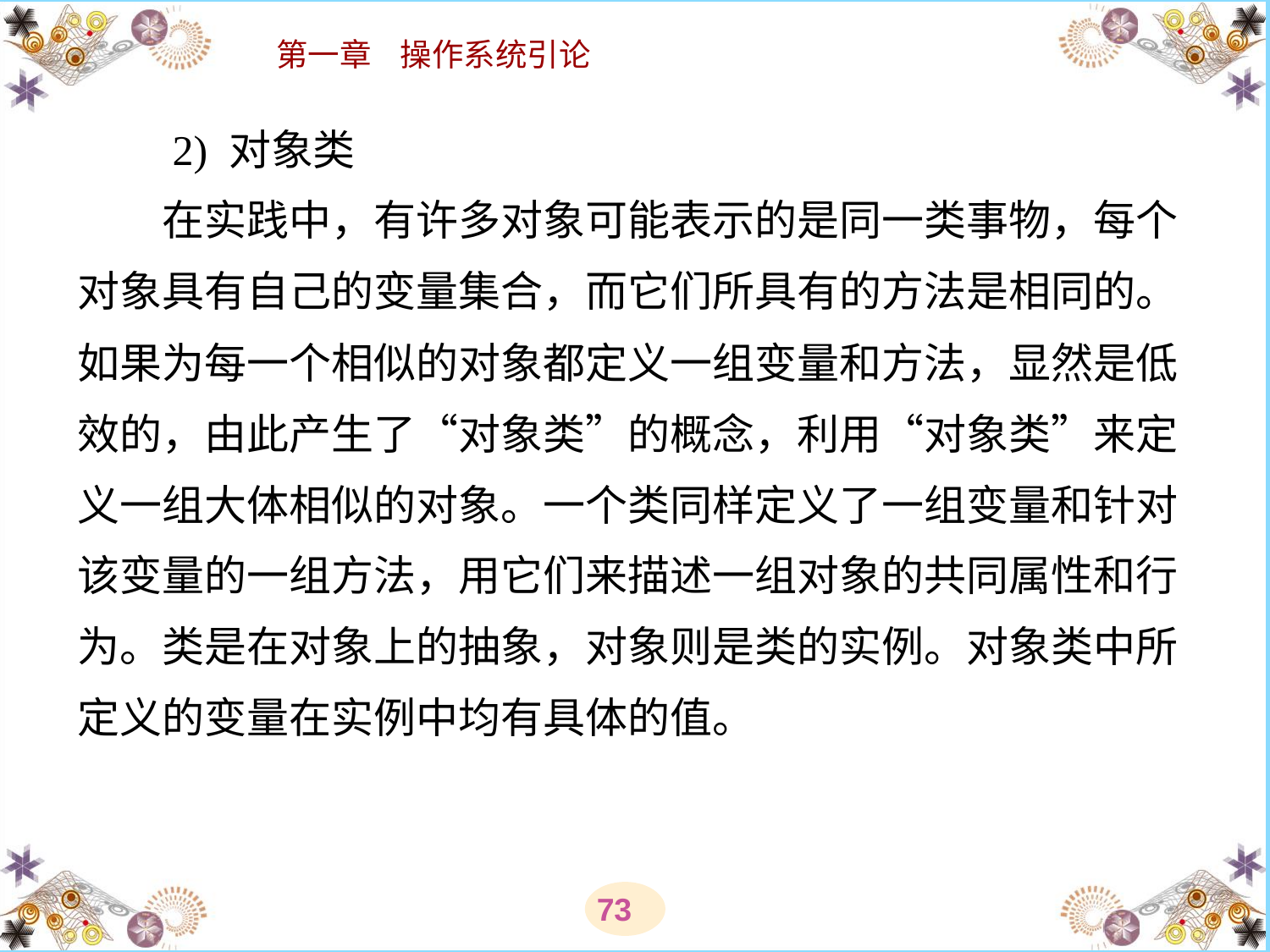

# 2) 对象类 　　在实践中，有许多对象可能表示的是同一类事物，每个对象具有自己的变量集合，而它们所具有的方法是相同的。如果为每一个相似的对象都定义一组变量和方法，显然是低效的，由此产生了“对象类”的概念，利用“对象类”来定义一组大体相似的对象。一个类同样定义了一组变量和针对该变量的一组方法，用它们来描述一组对象的共同属性和行为。类是在对象上的抽象，对象则是类的实例。对象类中所定义的变量在实例中均有具体的值。